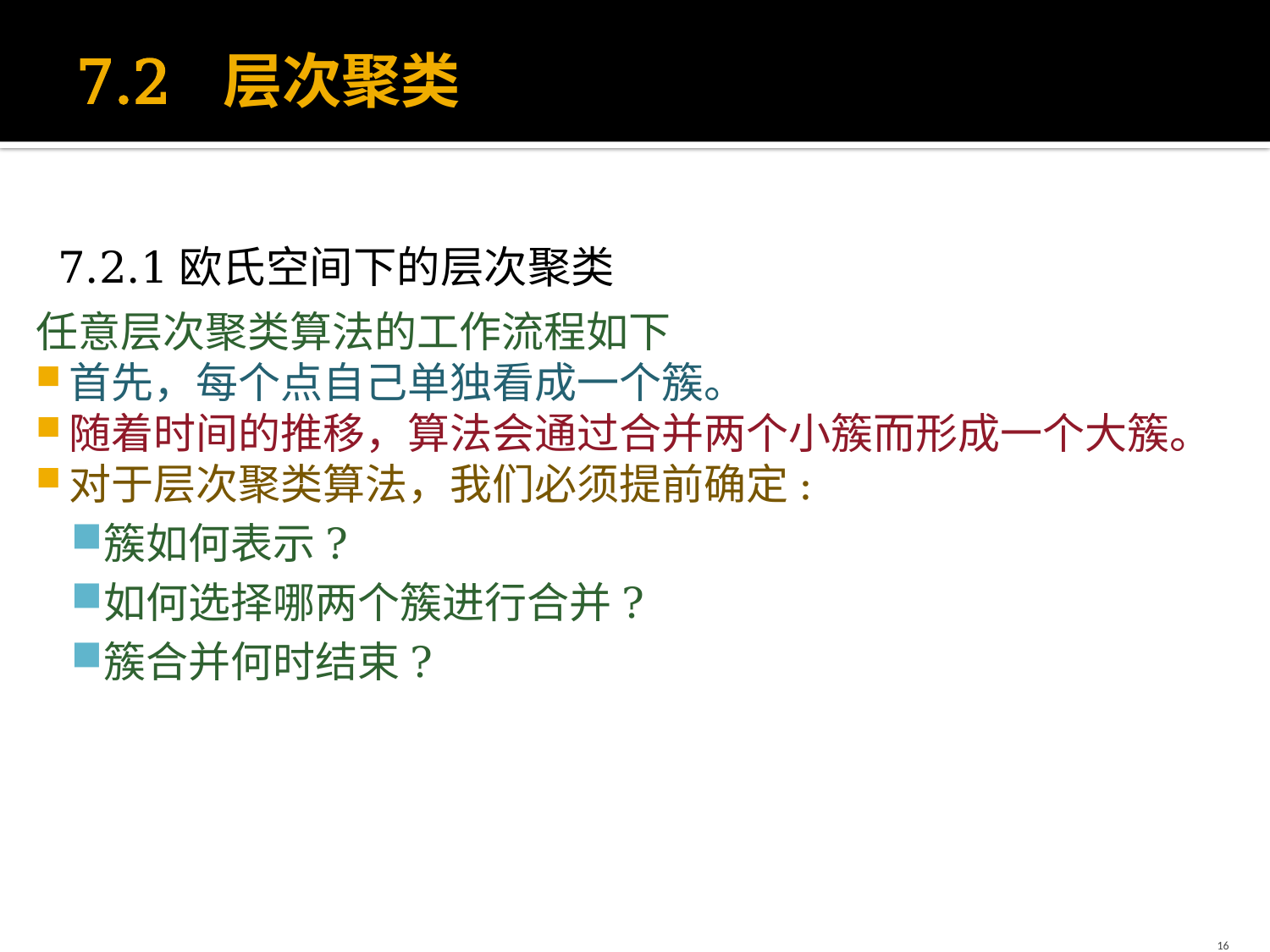

# 7.2  层次聚类
7.2.1欧氏空间下的层次聚类
任意层次聚类算法的工作流程如下
首先，每个点自己单独看成一个簇。
随着时间的推移，算法会通过合并两个小簇而形成一个大簇。
对于层次聚类算法，我们必须提前确定:
簇如何表示?
如何选择哪两个簇进行合并?
簇合并何时结束?
16